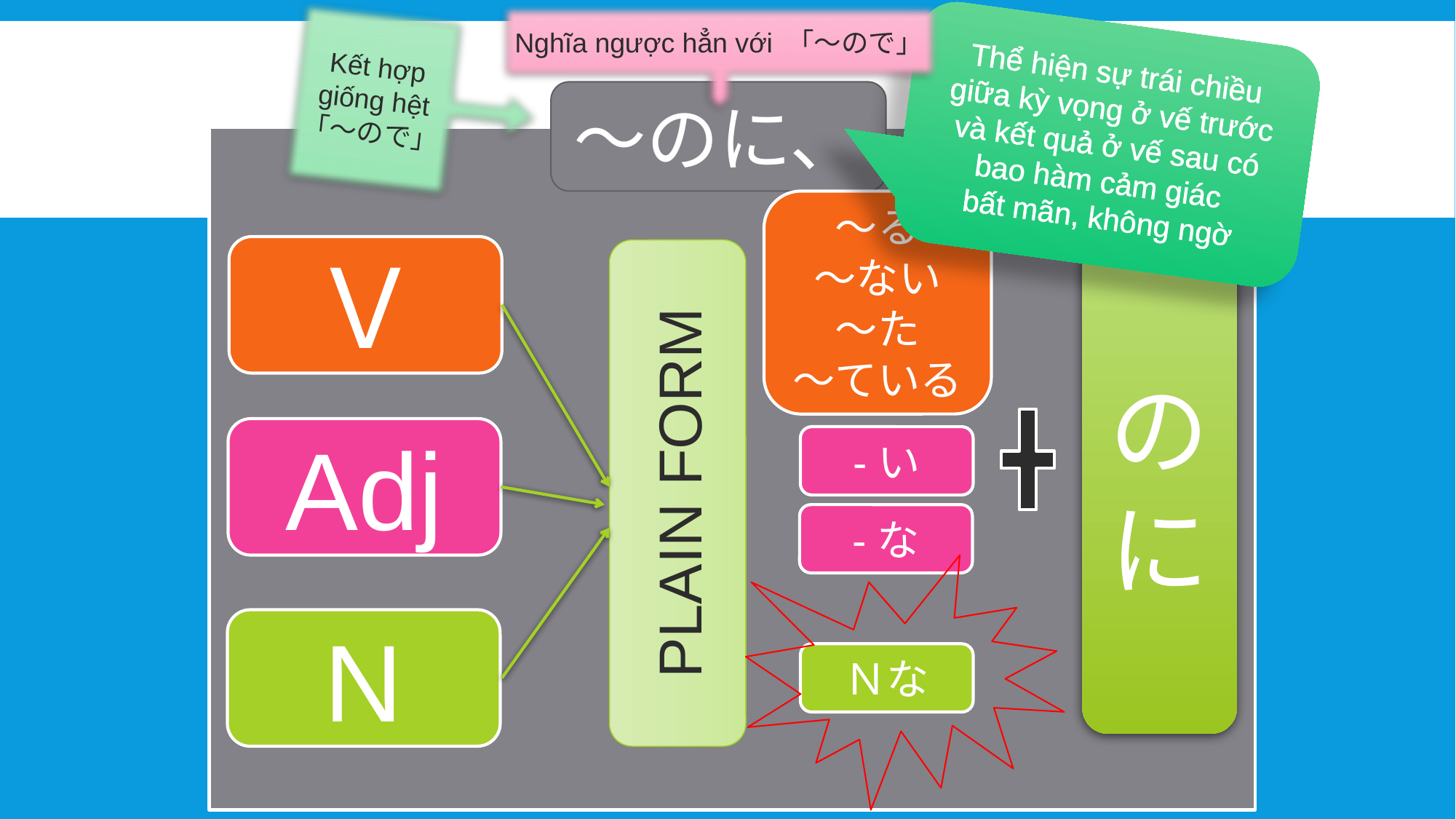

Nghĩa ngược hẳn với 「～ので」
Kết hợp giống hệt
「～ので」
Thể hiện sự trái chiều giữa kỳ vọng ở vế trước và kết quả ở vế sau có bao hàm cảm giác
bất mãn, không ngờ
～のに、

～る
～ない
～た
～ている
Ｖ
の
に

Adj
PLAIN FORM
-い
-な

N
Ｎな